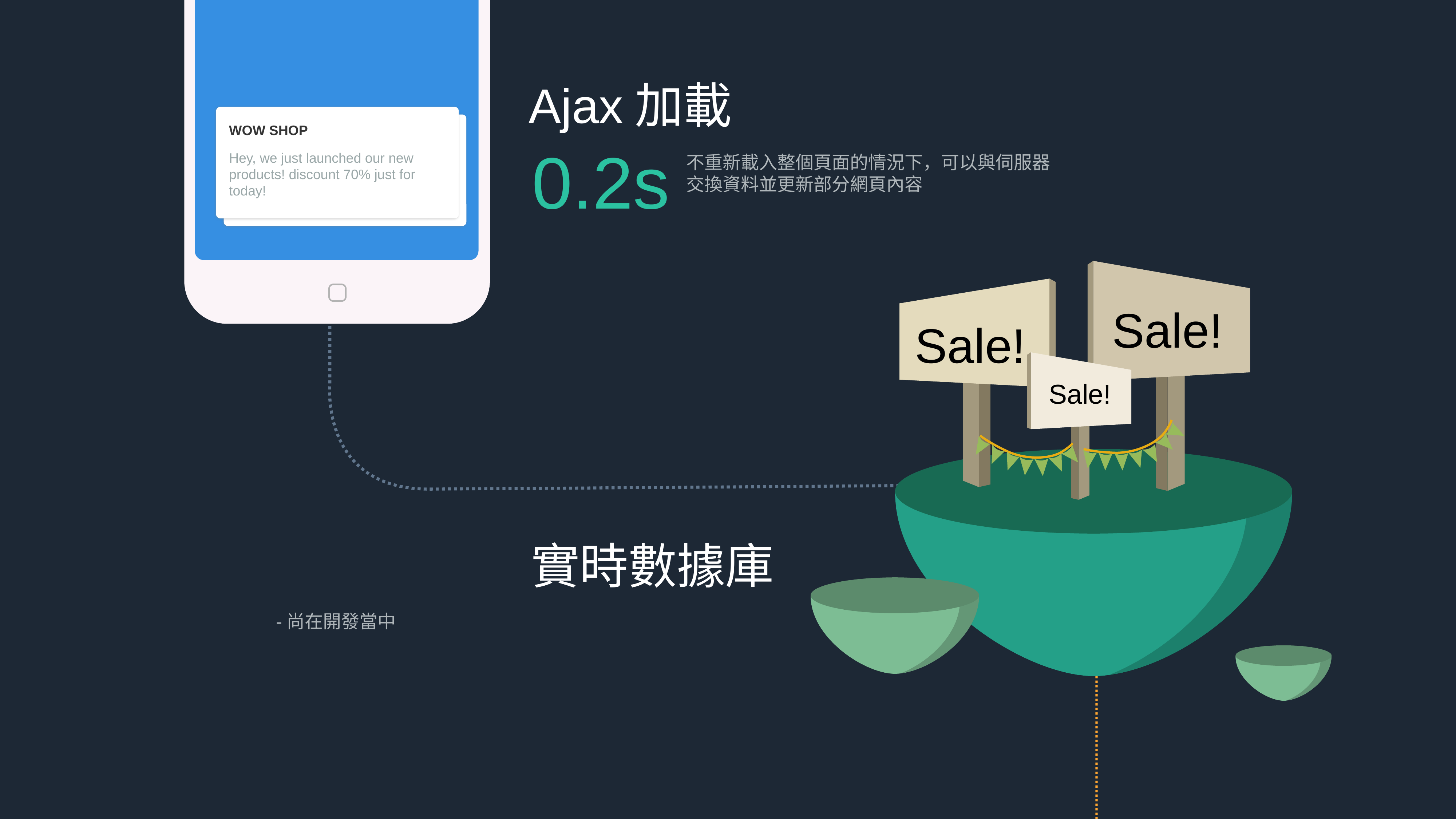

WOW SHOP
Hey, we just launched our new products! discount 70% just for today!

Ajax加載
0.2s
不重新載入整個頁面的情況下，可以與伺服器交換資料並更新部分網頁內容

Sale!
Sale!
Sale!

實時數據庫
-尚在開發當中